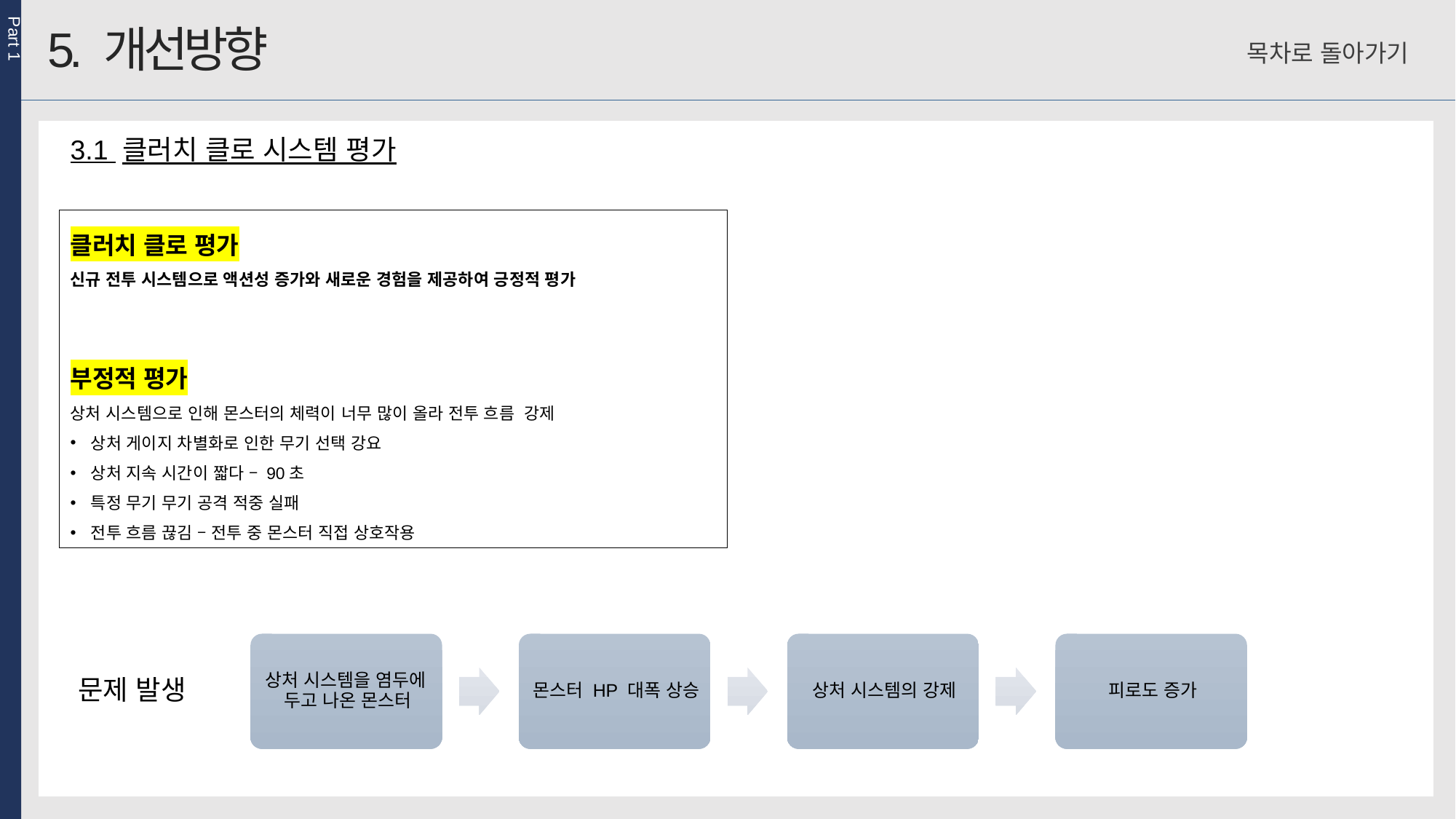

Part 1
5. 개선방향
목차로 돌아가기

3.1 클러치 클로 시스템 평가
클러치 클로 평가
신규 전투 시스템으로 액션성 증가와 새로운 경험을 제공하여 긍정적 평가

부정적 평가
상처 시스템으로 인해 몬스터의 체력이 너무 많이 올라 전투 흐름  강제
상처 게이지 차별화로 인한 무기 선택 강요
상처 지속 시간이 짧다 – 90초
특정 무기 무기 공격 적중 실패
전투 흐름 끊김 – 전투 중 몬스터 직접 상호작용
상처 시스템을 염두에
두고 나온 몬스터

몬스터 HP 대폭 상승

상처 시스템의 강제

피로도 증가
문제 발생